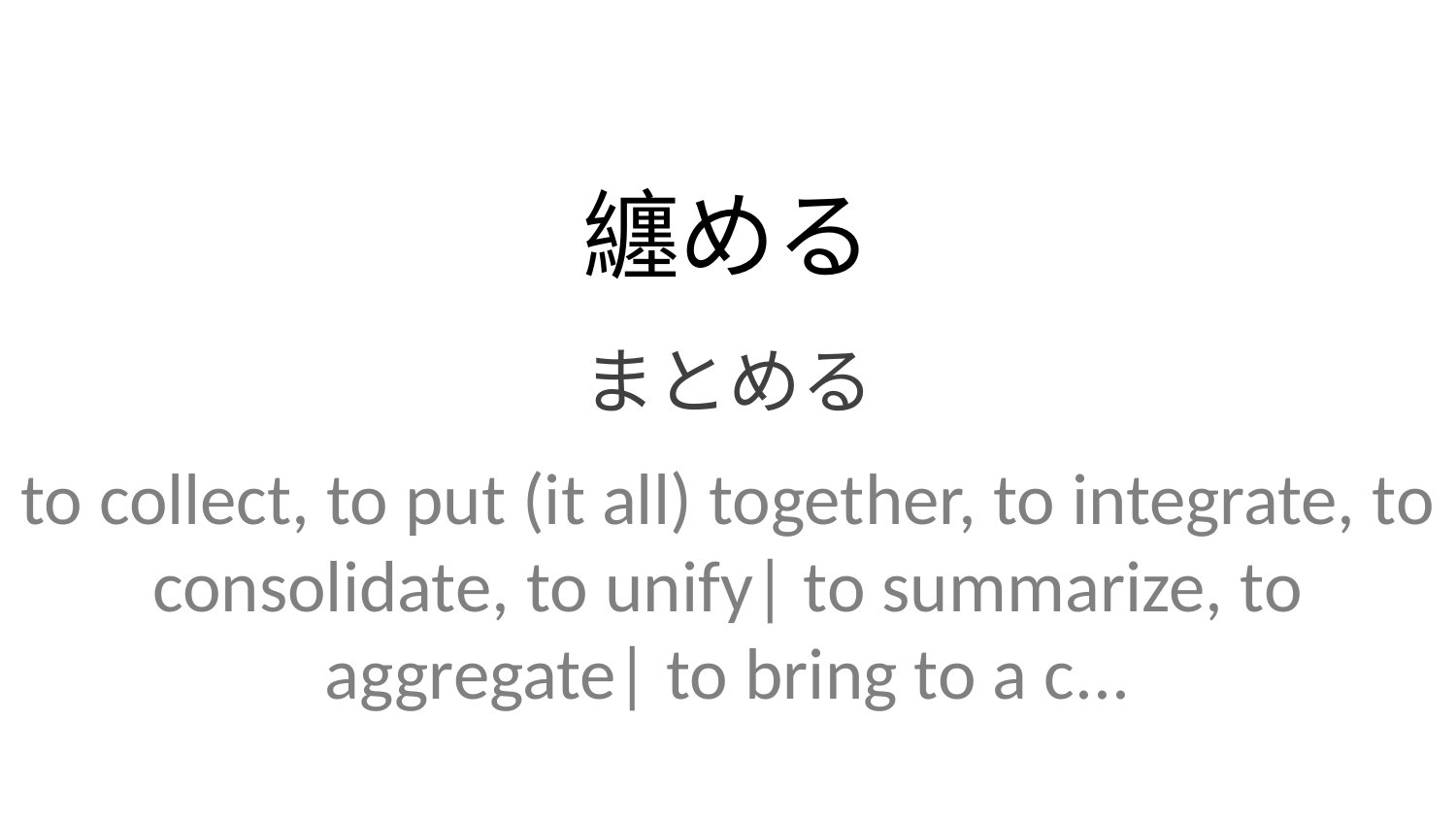

纏める

まとめる
to collect, to put (it all) together, to integrate, to consolidate, to unify| to summarize, to aggregate| to bring to a c...